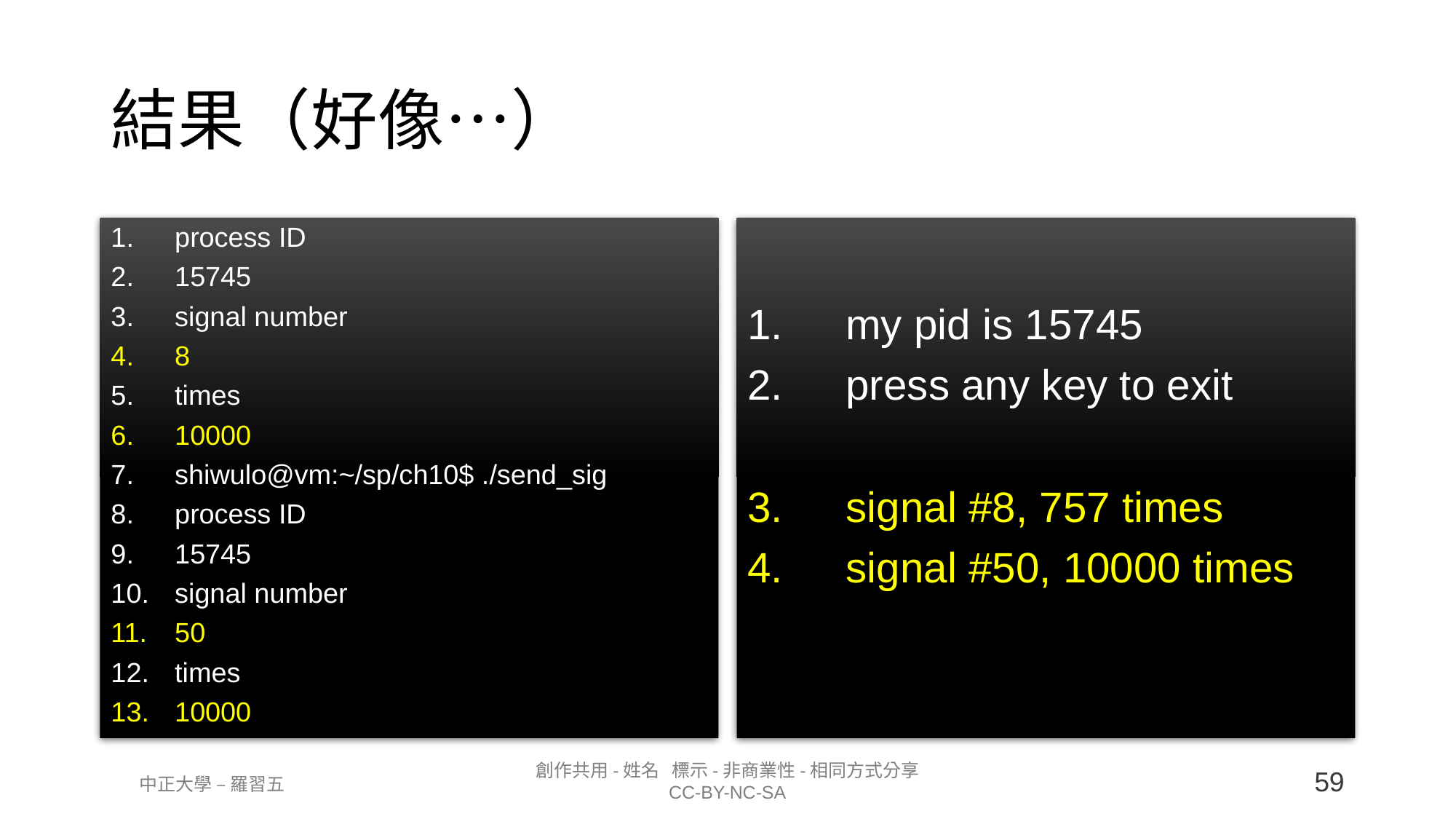

# 結果（好像…）
process ID
15745
signal number
8
times
10000
shiwulo@vm:~/sp/ch10$ ./send_sig
process ID
15745
signal number
50
times
10000

my pid is 15745
press any key to exit

signal #8, 757 times
signal #50, 10000 times